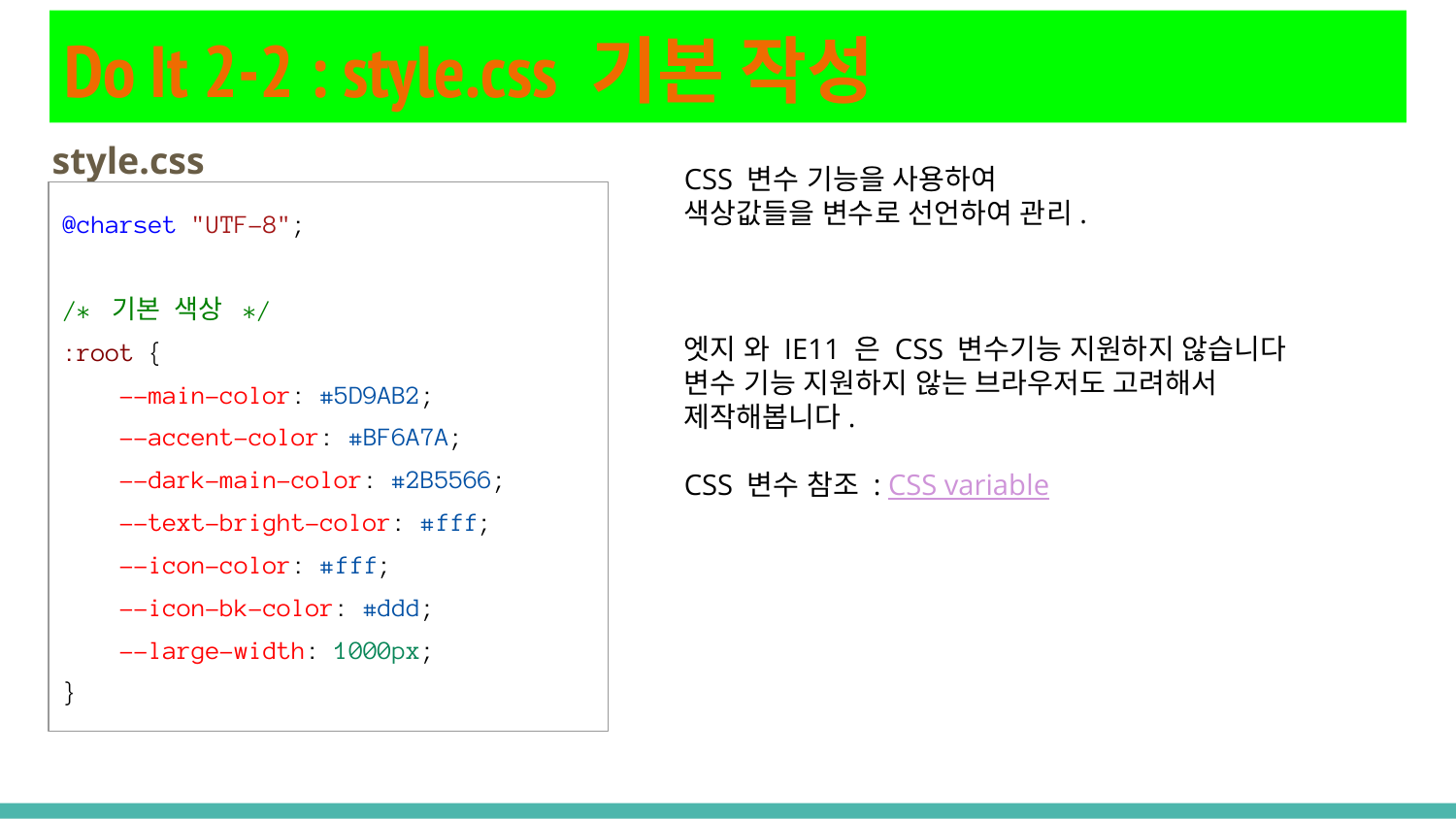

# Do It 2-2 : style.css 기본 작성
style.css
CSS 변수 기능을 사용하여
색상값들을 변수로 선언하여 관리.

엣지 와 IE11 은 CSS 변수기능 지원하지 않습니다
변수 기능 지원하지 않는 브라우저도 고려해서 제작해봅니다.

CSS 변수 참조 : CSS variable
@charset "UTF-8";

/* 기본 색상 */
:root {
    --main-color: #5D9AB2;
    --accent-color: #BF6A7A;
    --dark-main-color: #2B5566;
    --text-bright-color: #fff;
    --icon-color: #fff;
    --icon-bk-color: #ddd;
    --large-width: 1000px;
}